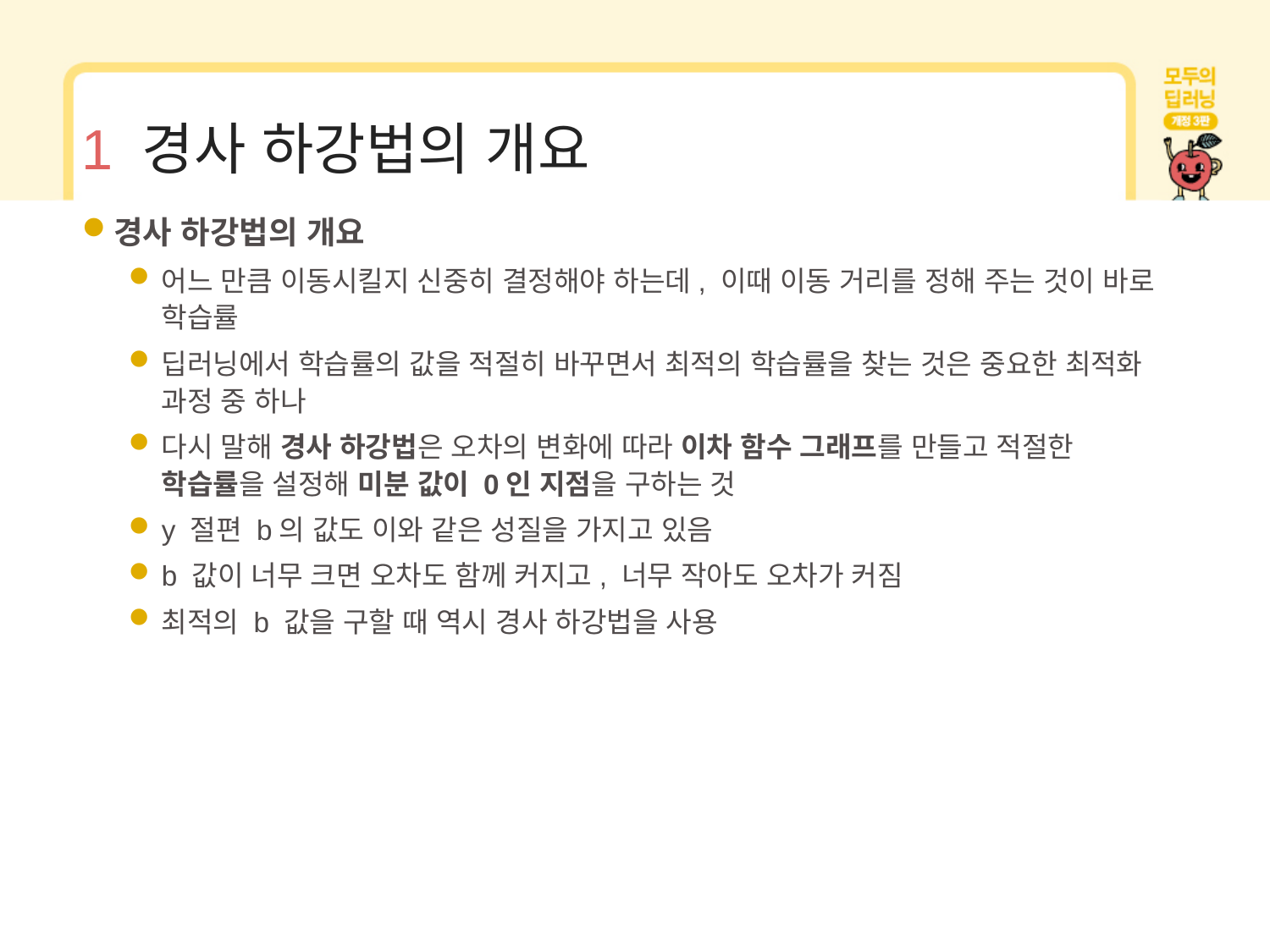

# 1 경사 하강법의 개요
경사 하강법의 개요
어느 만큼 이동시킬지 신중히 결정해야 하는데, 이때 이동 거리를 정해 주는 것이 바로 학습률
딥러닝에서 학습률의 값을 적절히 바꾸면서 최적의 학습률을 찾는 것은 중요한 최적화 과정 중 하나
다시 말해 경사 하강법은 오차의 변화에 따라 이차 함수 그래프를 만들고 적절한 학습률을 설정해 미분 값이 0인 지점을 구하는 것
y 절편 b의 값도 이와 같은 성질을 가지고 있음
b 값이 너무 크면 오차도 함께 커지고, 너무 작아도 오차가 커짐
최적의 b 값을 구할 때 역시 경사 하강법을 사용